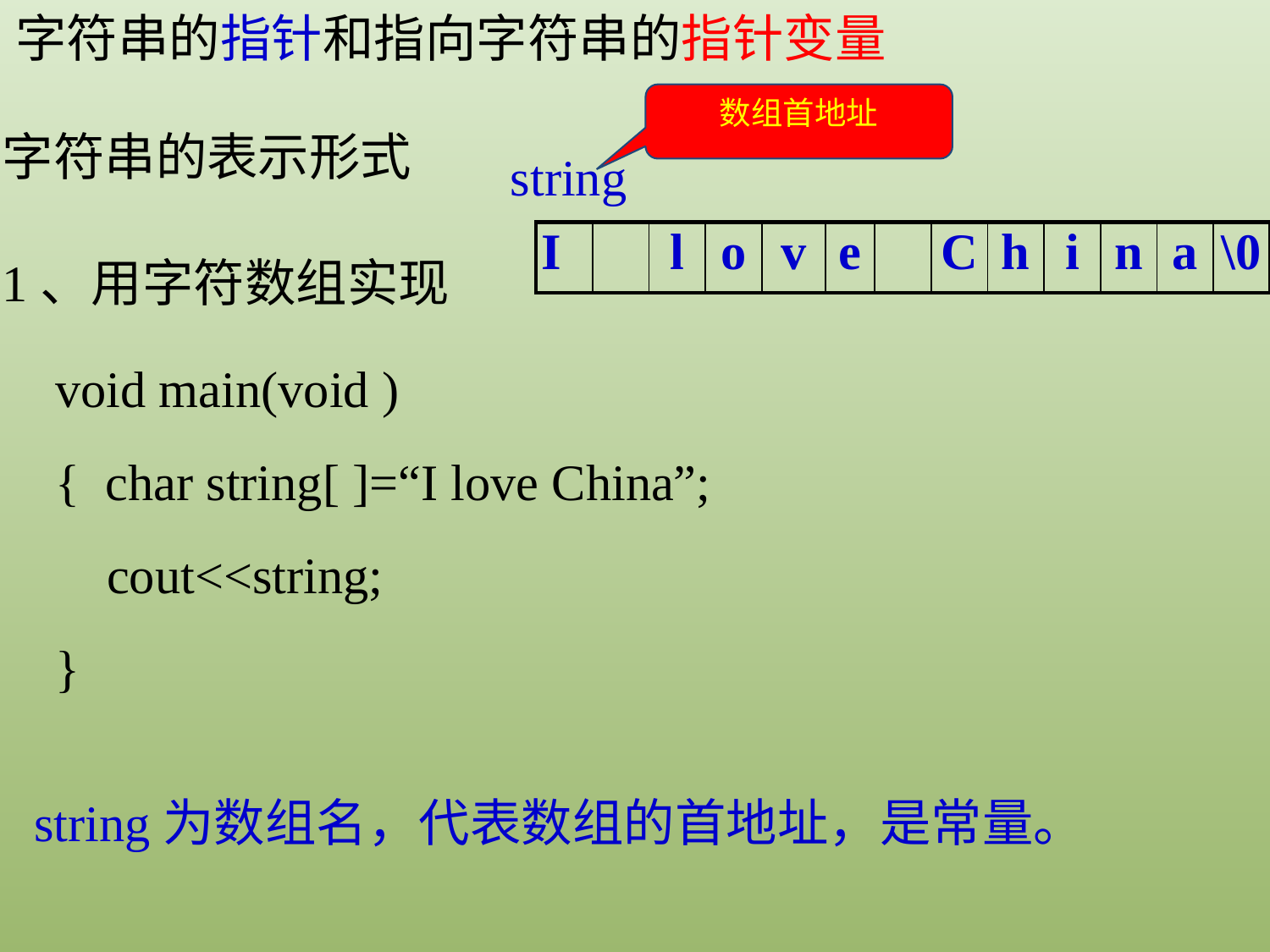

字符串的指针和指向字符串的指针变量
数组首地址
字符串的表示形式
string
|  |  |  |  |  |  |  |  |  |  |  |  |  |
| --- | --- | --- | --- | --- | --- | --- | --- | --- | --- | --- | --- | --- |
| I |  | l | o | v | e |  | C | h | i | n | a | \0 |
| --- | --- | --- | --- | --- | --- | --- | --- | --- | --- | --- | --- | --- |
1、用字符数组实现
void main(void )
{  char string[ ]=“I love China”;
    cout<<string;
}
string为数组名，代表数组的首地址，是常量。
475